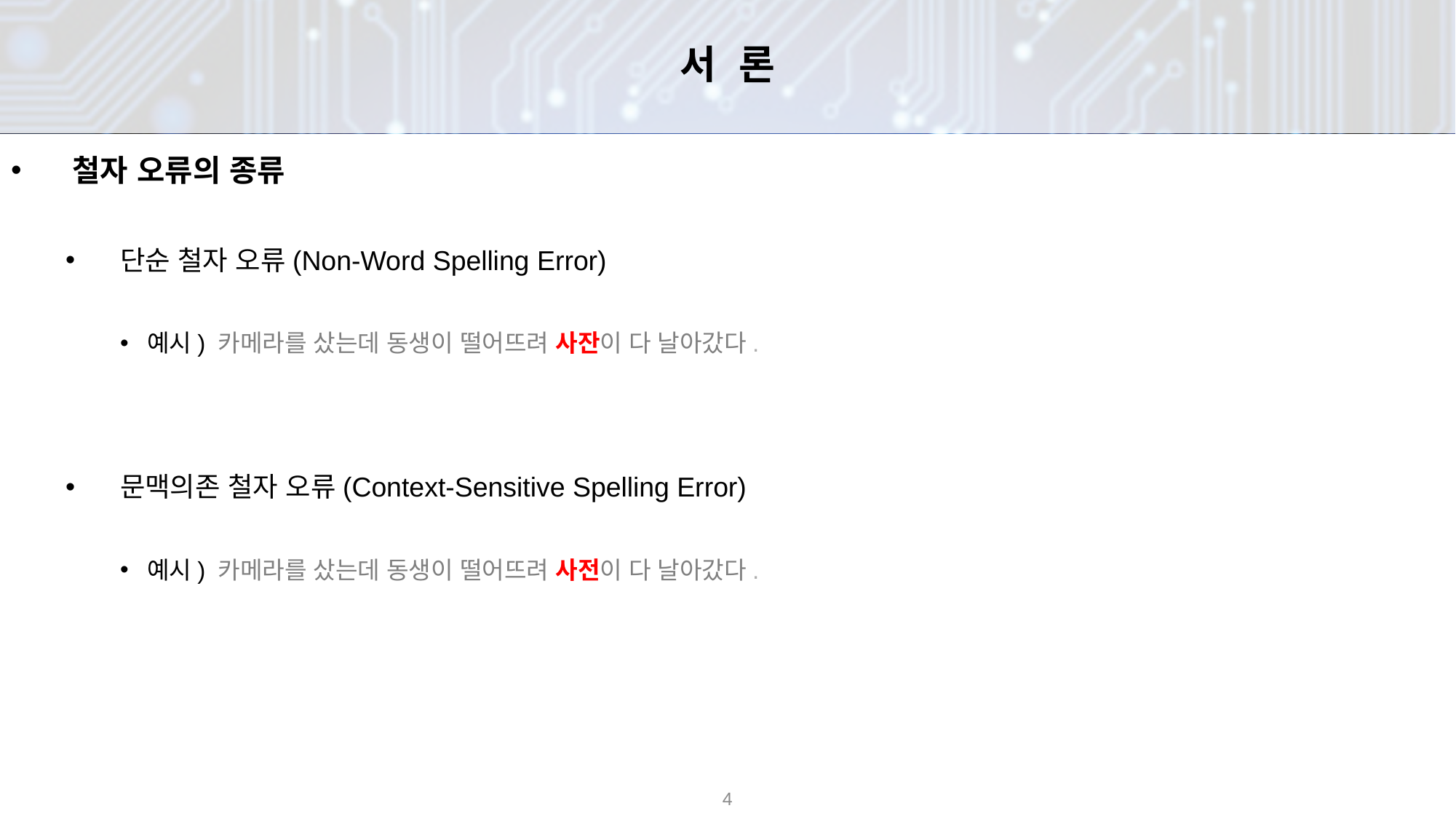

# 서  론
철자 오류의 종류

단순 철자 오류(Non-Word Spelling Error)

예시) 카메라를 샀는데 동생이 떨어뜨려 사잔이 다 날아갔다.

문맥의존 철자 오류(Context-Sensitive Spelling Error)

예시) 카메라를 샀는데 동생이 떨어뜨려 사전이 다 날아갔다.

4